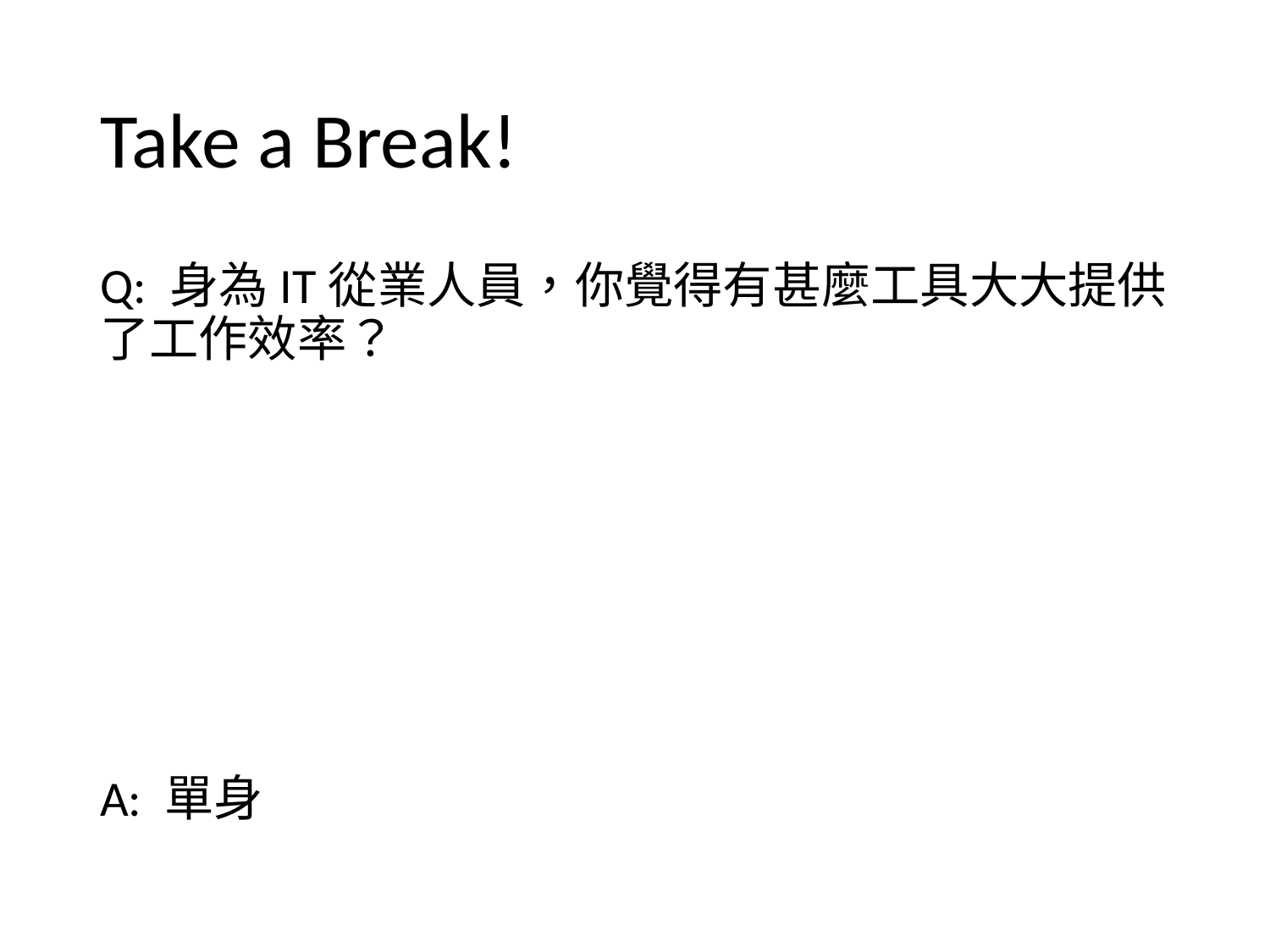

# Take a Break!
Q: 身為IT從業人員，你覺得有甚麼工具大大提供了工作效率？
A: 單身